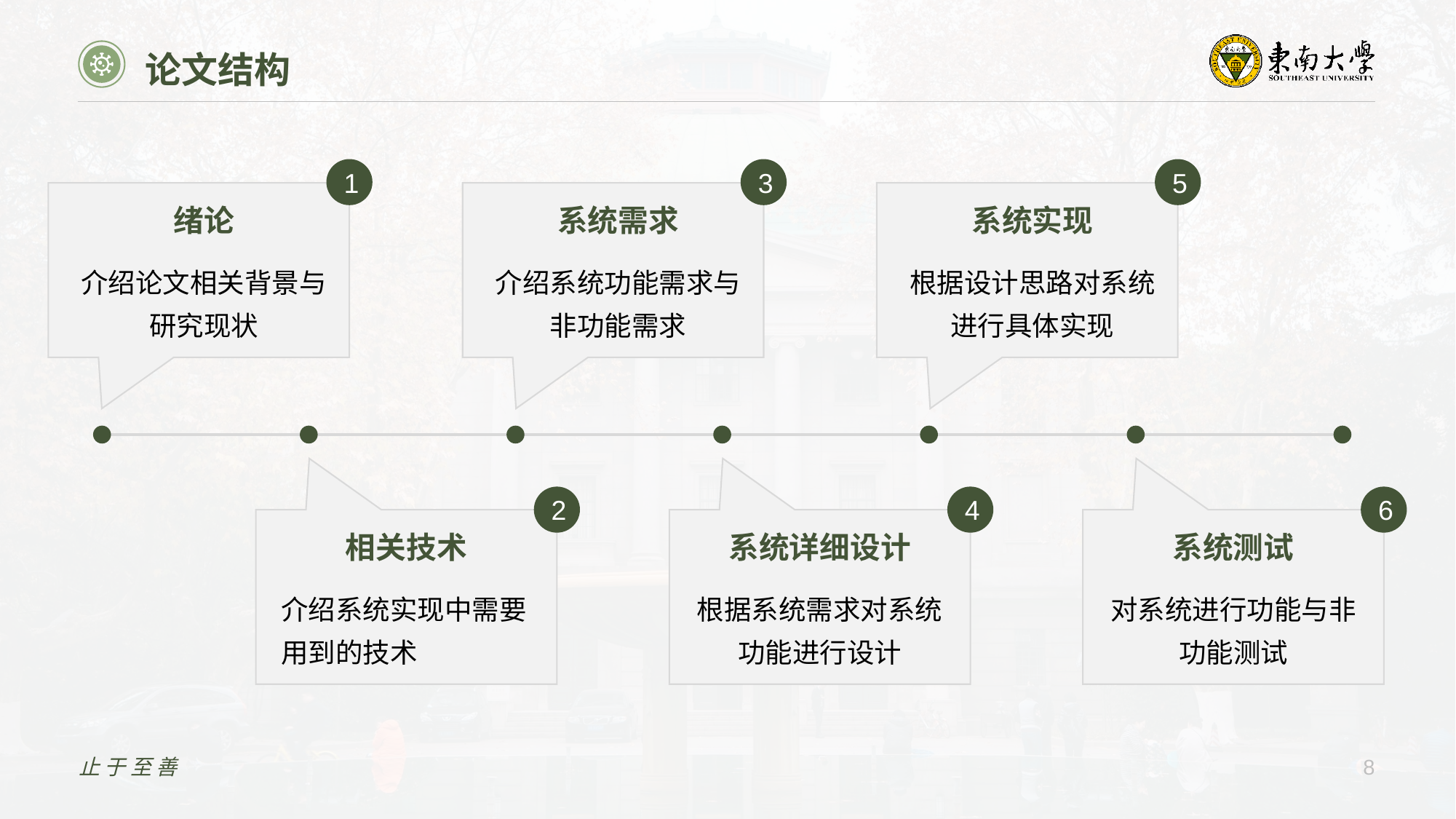

论文结构
1
3
5

绪论
系统需求
系统实现
介绍论文相关背景与研究现状
介绍系统功能需求与非功能需求
根据设计思路对系统进行具体实现

2
4
6

相关技术
系统详细设计
系统测试
介绍系统实现中需要
用到的技术
根据系统需求对系统功能进行设计
对系统进行功能与非功能测试
止于至善
8